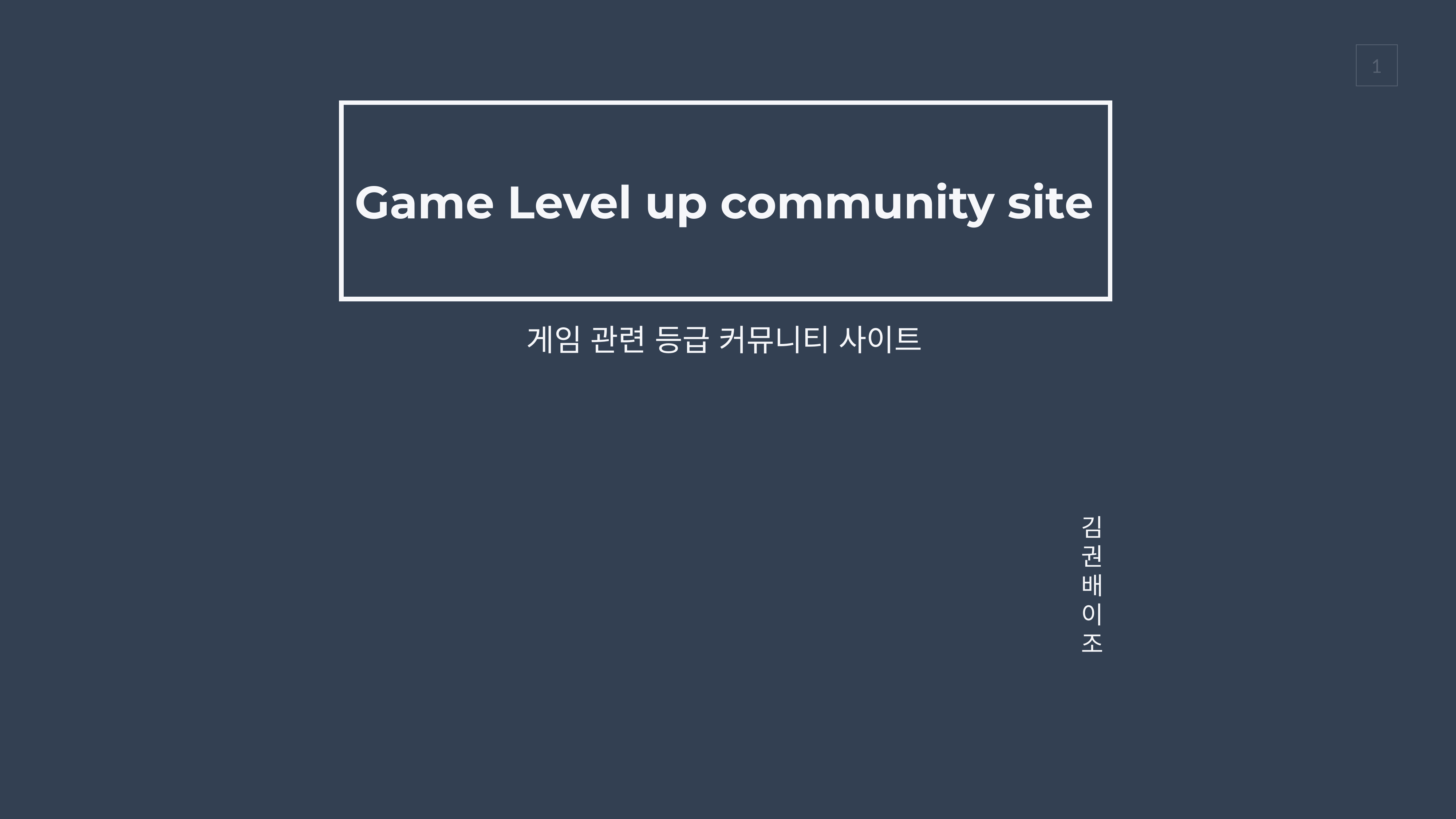

Game Level up community site
게임 관련 등급 커뮤니티 사이트
김
권
배
이
조